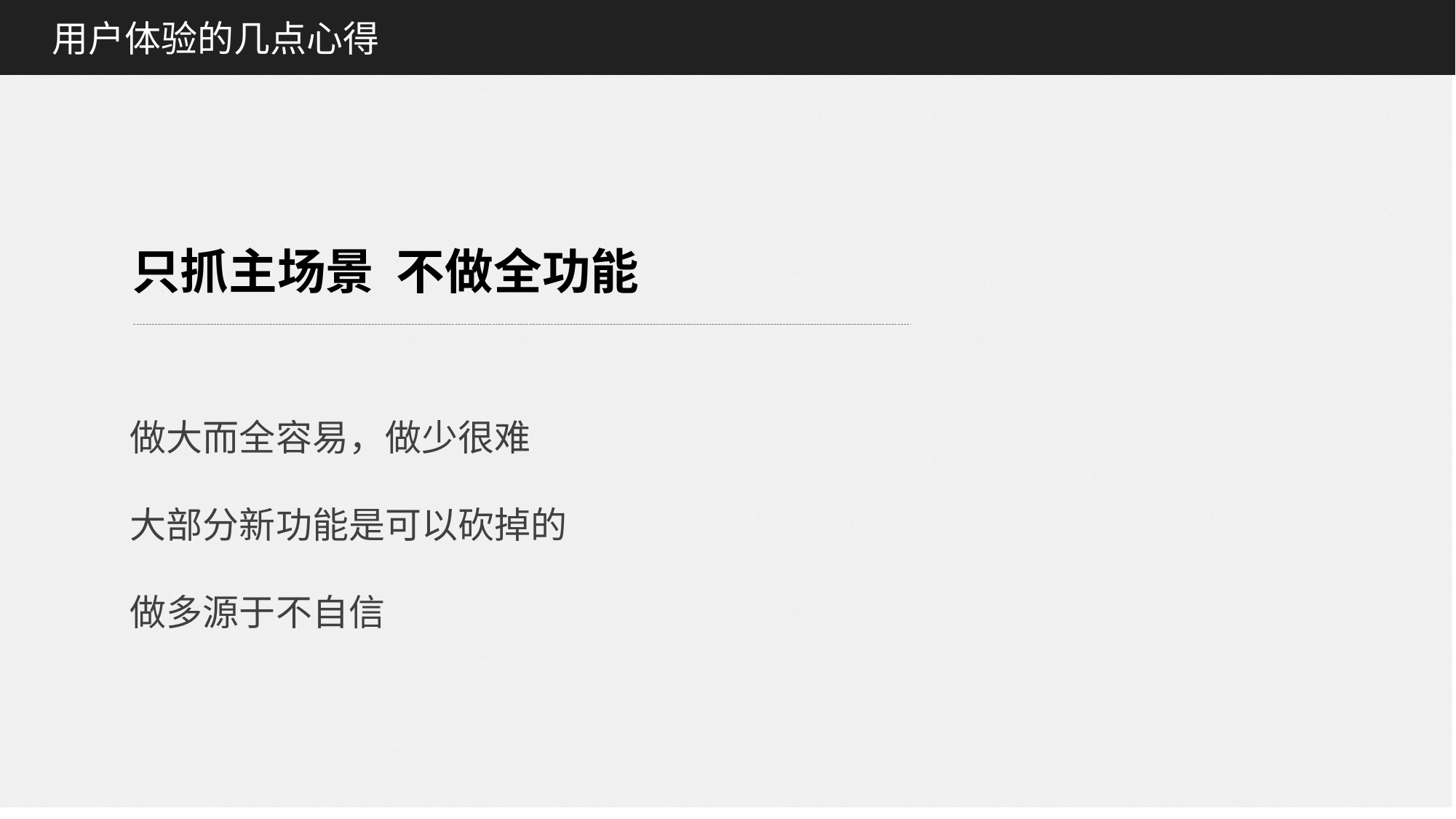

用户体验的几点心得

只抓主场景  不做全功能

做大而全容易，做少很难

大部分新功能是可以砍掉的

做多源于不自信